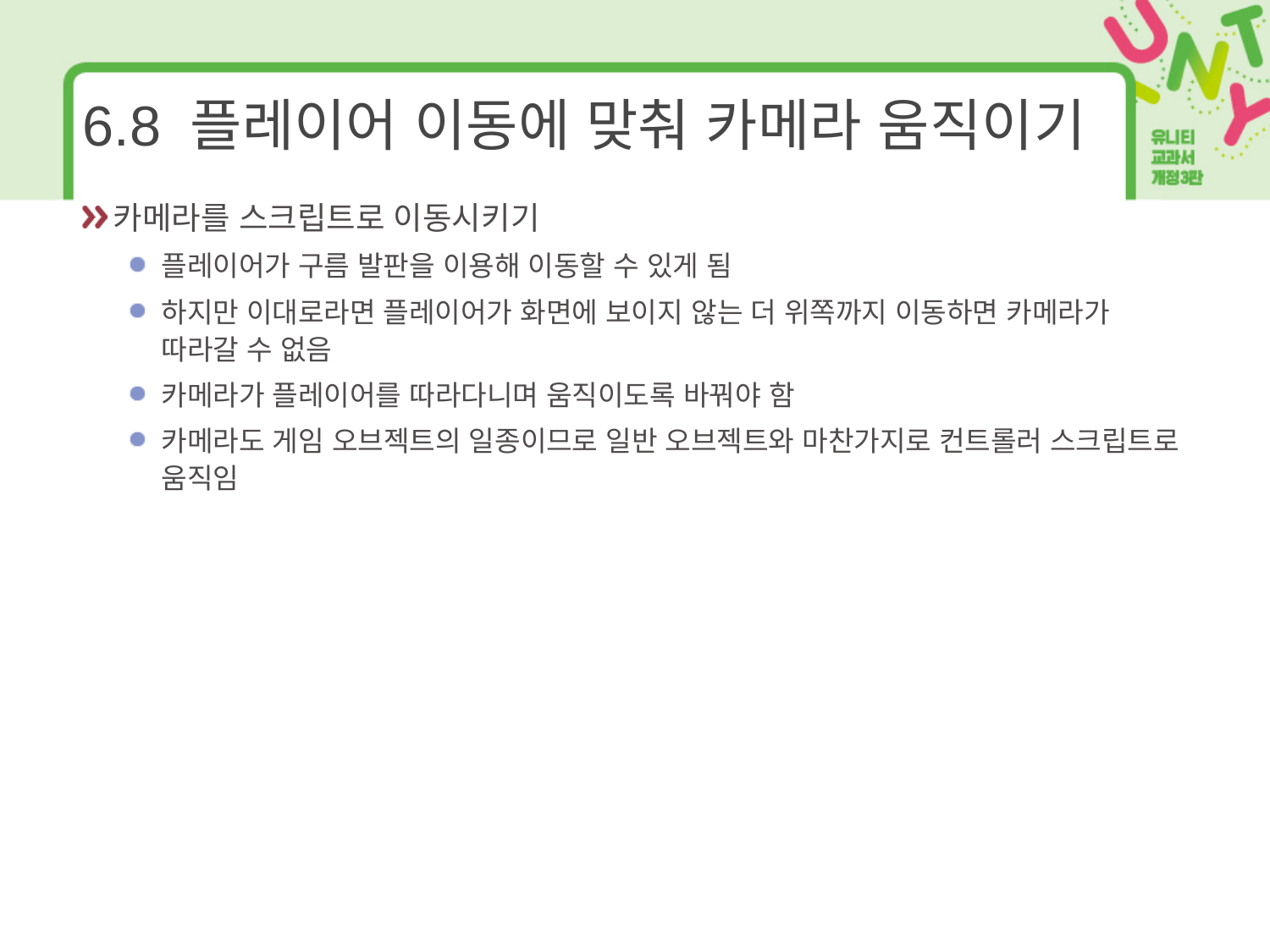

# 6.8 플레이어 이동에 맞춰 카메라 움직이기
카메라를 스크립트로 이동시키기
플레이어가 구름 발판을 이용해 이동할 수 있게 됨
하지만 이대로라면 플레이어가 화면에 보이지 않는 더 위쪽까지 이동하면 카메라가 따라갈 수 없음
카메라가 플레이어를 따라다니며 움직이도록 바꿔야 함
카메라도 게임 오브젝트의 일종이므로 일반 오브젝트와 마찬가지로 컨트롤러 스크립트로 움직임